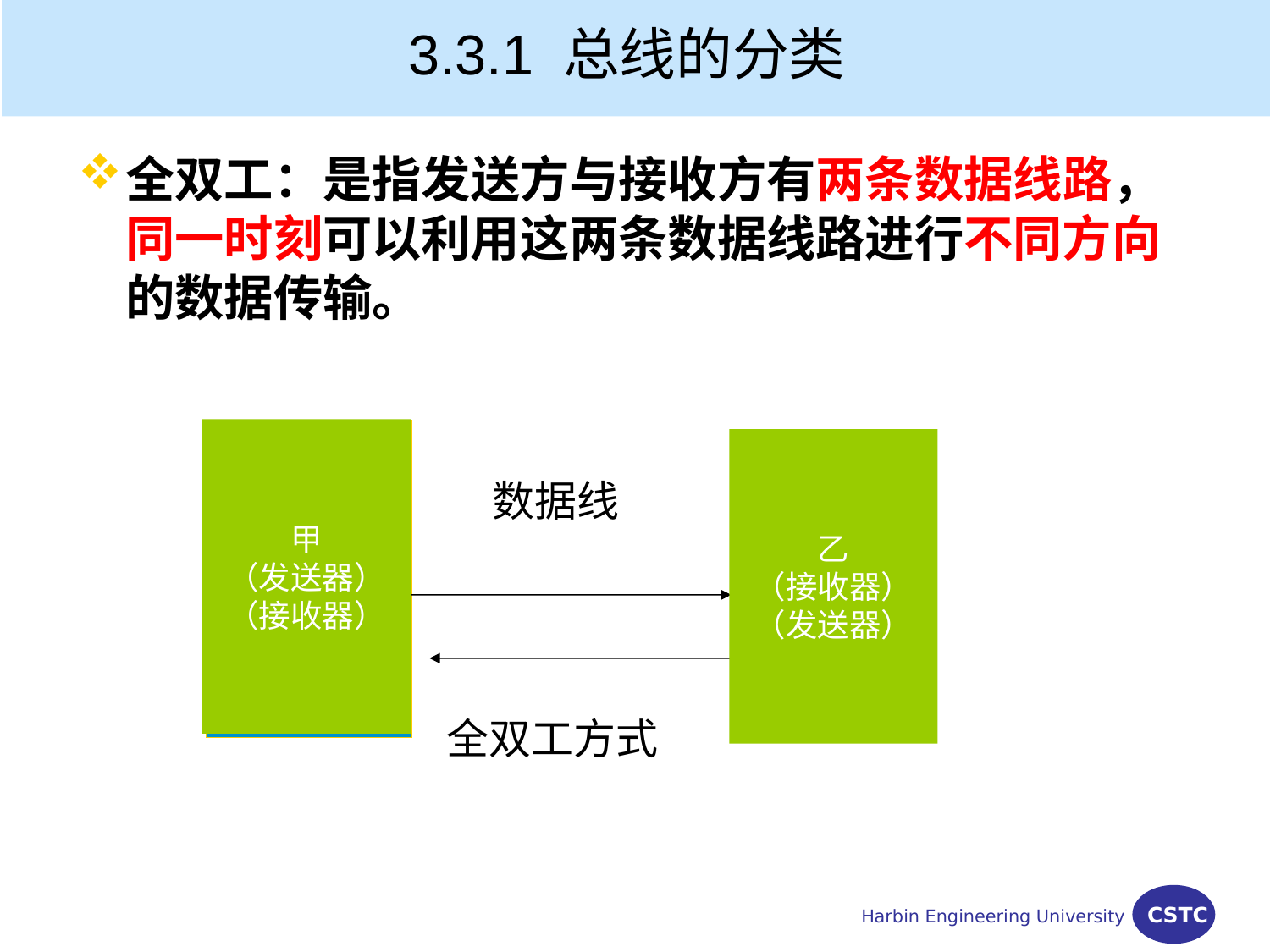

# 3.3.1 总线的分类
全双工：是指发送方与接收方有两条数据线路，同一时刻可以利用这两条数据线路进行不同方向的数据传输。
甲
（发送器）
（接收器）
甲
（发送器）
（接收器）
乙
（接收器）
（发送器）
乙
（接收器）
（发送器）
数据线

全双工方式
Harbin Engineering University